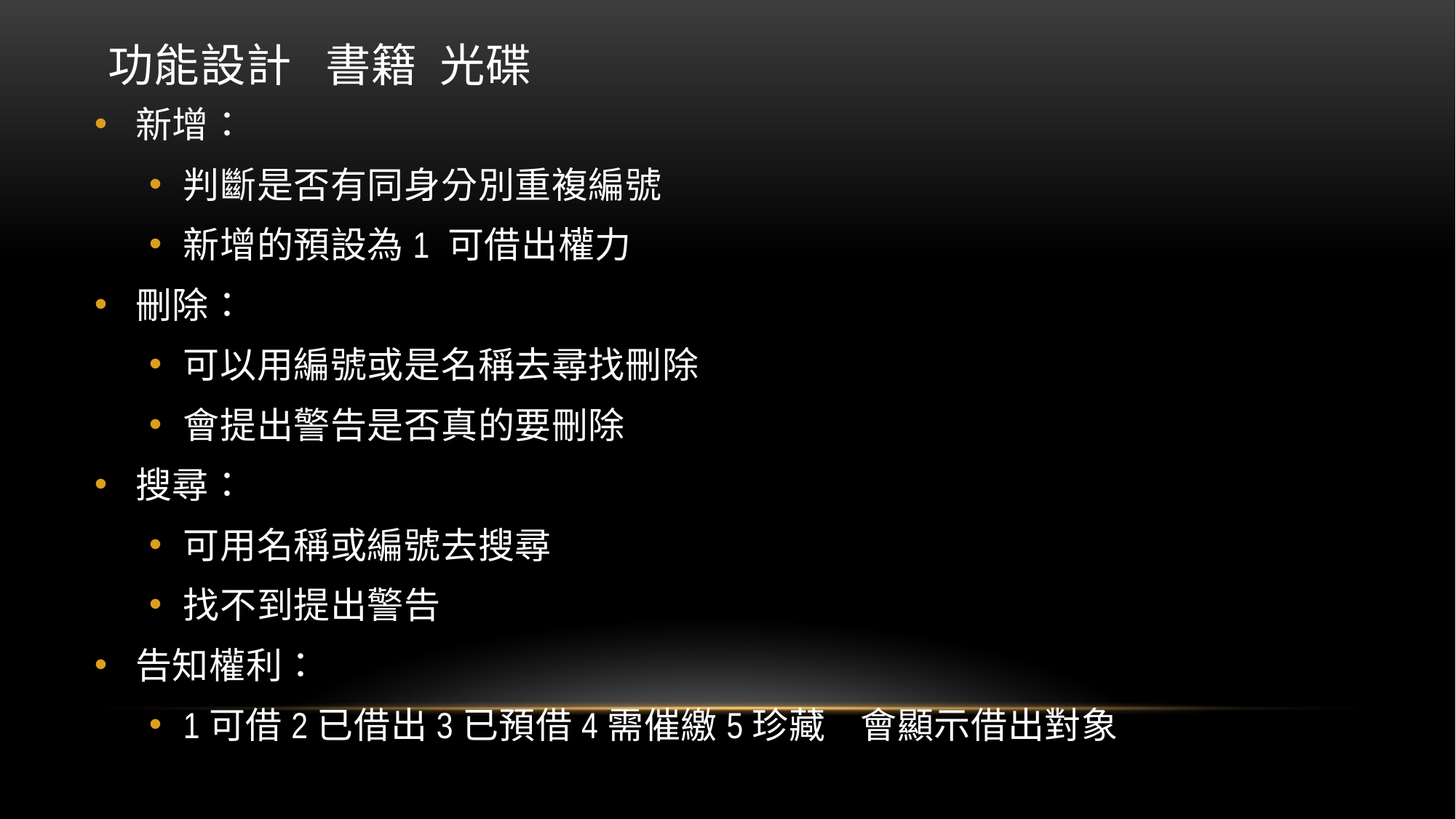

# 功能設計   書籍  光碟
新增：
判斷是否有同身分別重複編號
新增的預設為1 可借出權力
刪除：
可以用編號或是名稱去尋找刪除
會提出警告是否真的要刪除
搜尋：
可用名稱或編號去搜尋
找不到提出警告
告知權利：
1可借2已借出3已預借4需催繳5珍藏    會顯示借出對象